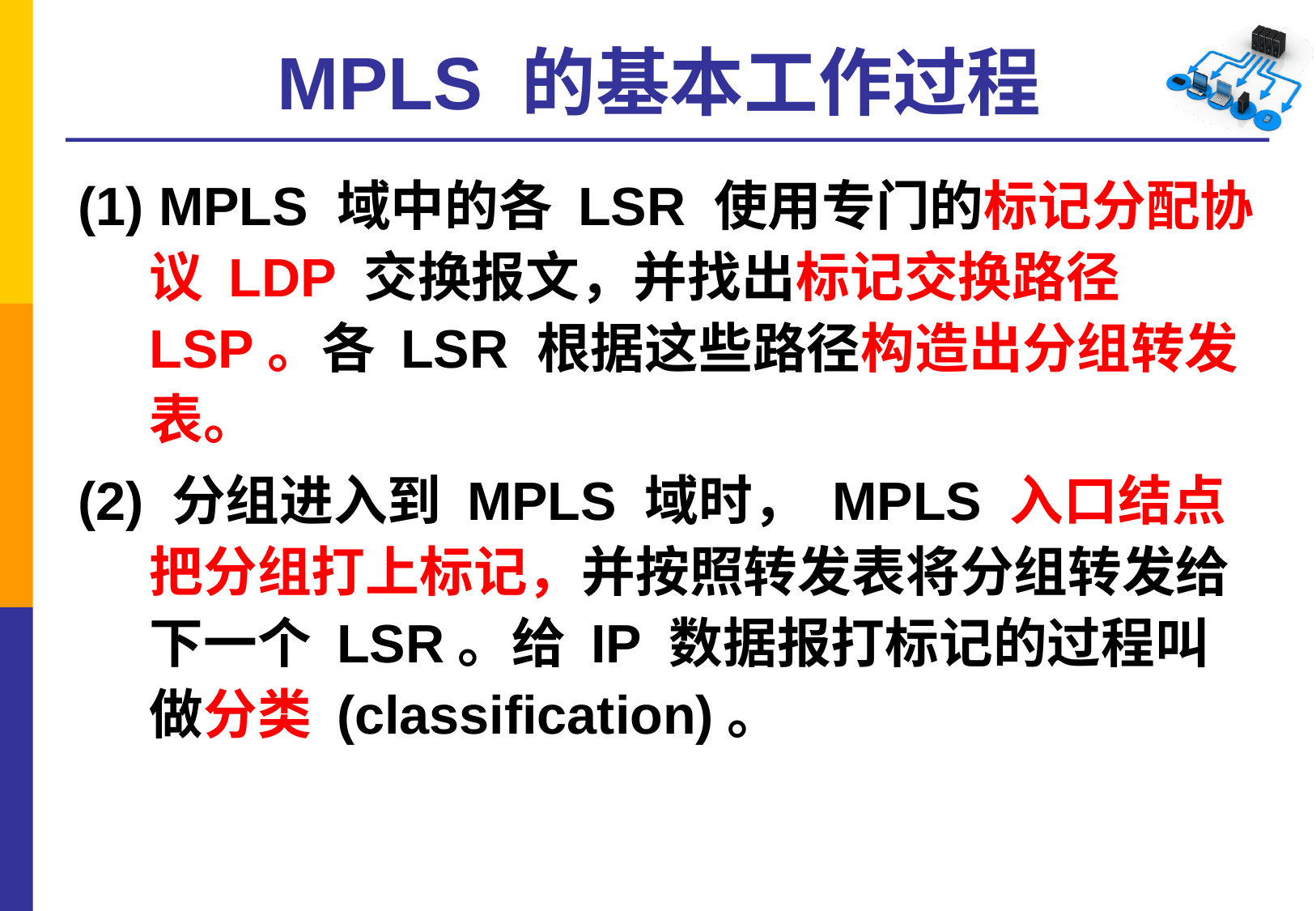

# MPLS 的基本工作过程
(1) MPLS 域中的各 LSR 使用专门的标记分配协议 LDP 交换报文，并找出标记交换路径 LSP。各 LSR 根据这些路径构造出分组转发表。
(2) 分组进入到 MPLS 域时， MPLS 入口结点把分组打上标记，并按照转发表将分组转发给下一个 LSR。给 IP 数据报打标记的过程叫做分类 (classification)。